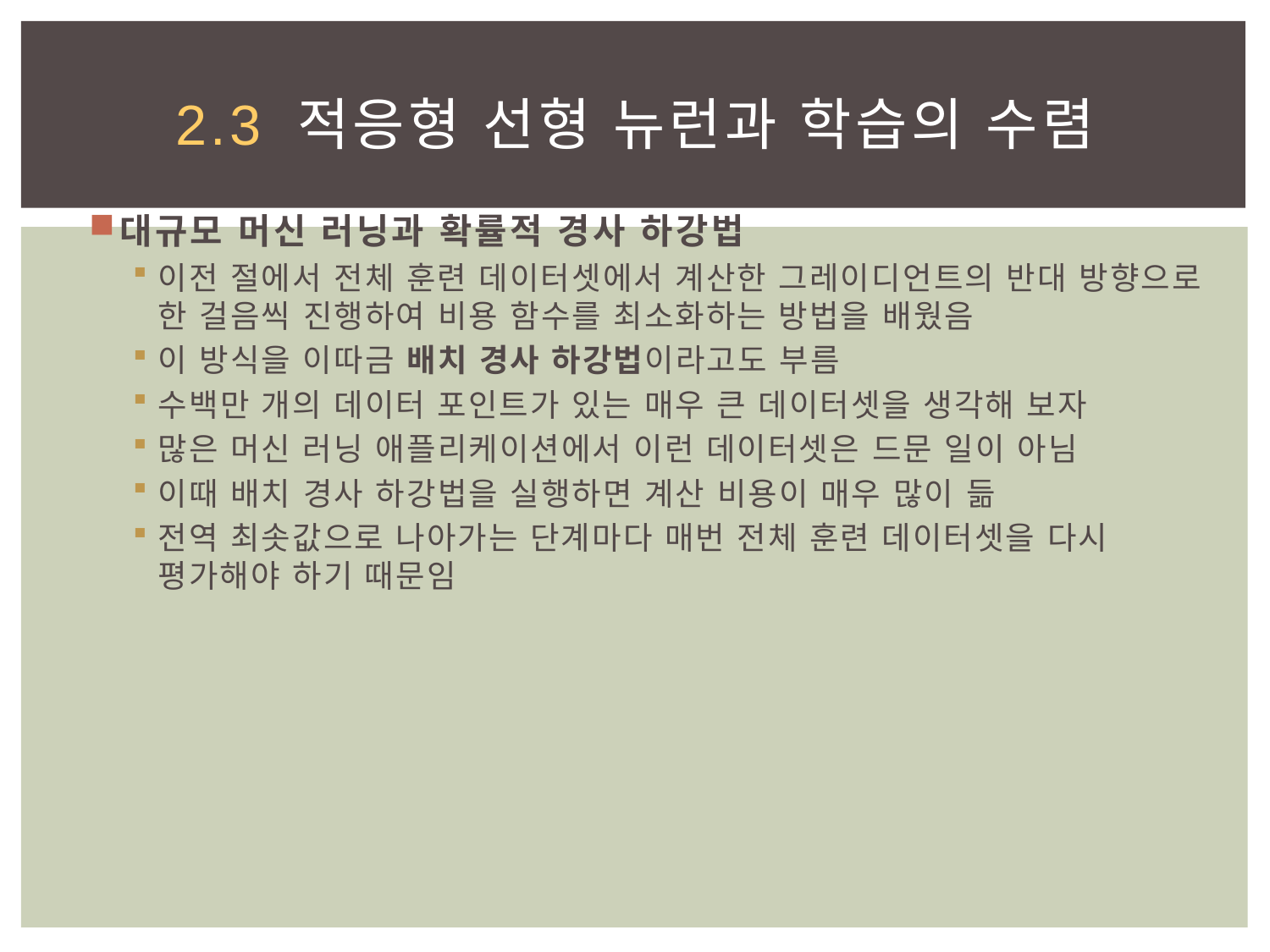

# 2.3 적응형 선형 뉴런과 학습의 수렴
대규모 머신 러닝과 확률적 경사 하강법
이전 절에서 전체 훈련 데이터셋에서 계산한 그레이디언트의 반대 방향으로 한 걸음씩 진행하여 비용 함수를 최소화하는 방법을 배웠음
이 방식을 이따금 배치 경사 하강법이라고도 부름
수백만 개의 데이터 포인트가 있는 매우 큰 데이터셋을 생각해 보자
많은 머신 러닝 애플리케이션에서 이런 데이터셋은 드문 일이 아님
이때 배치 경사 하강법을 실행하면 계산 비용이 매우 많이 듦
전역 최솟값으로 나아가는 단계마다 매번 전체 훈련 데이터셋을 다시 평가해야 하기 때문임